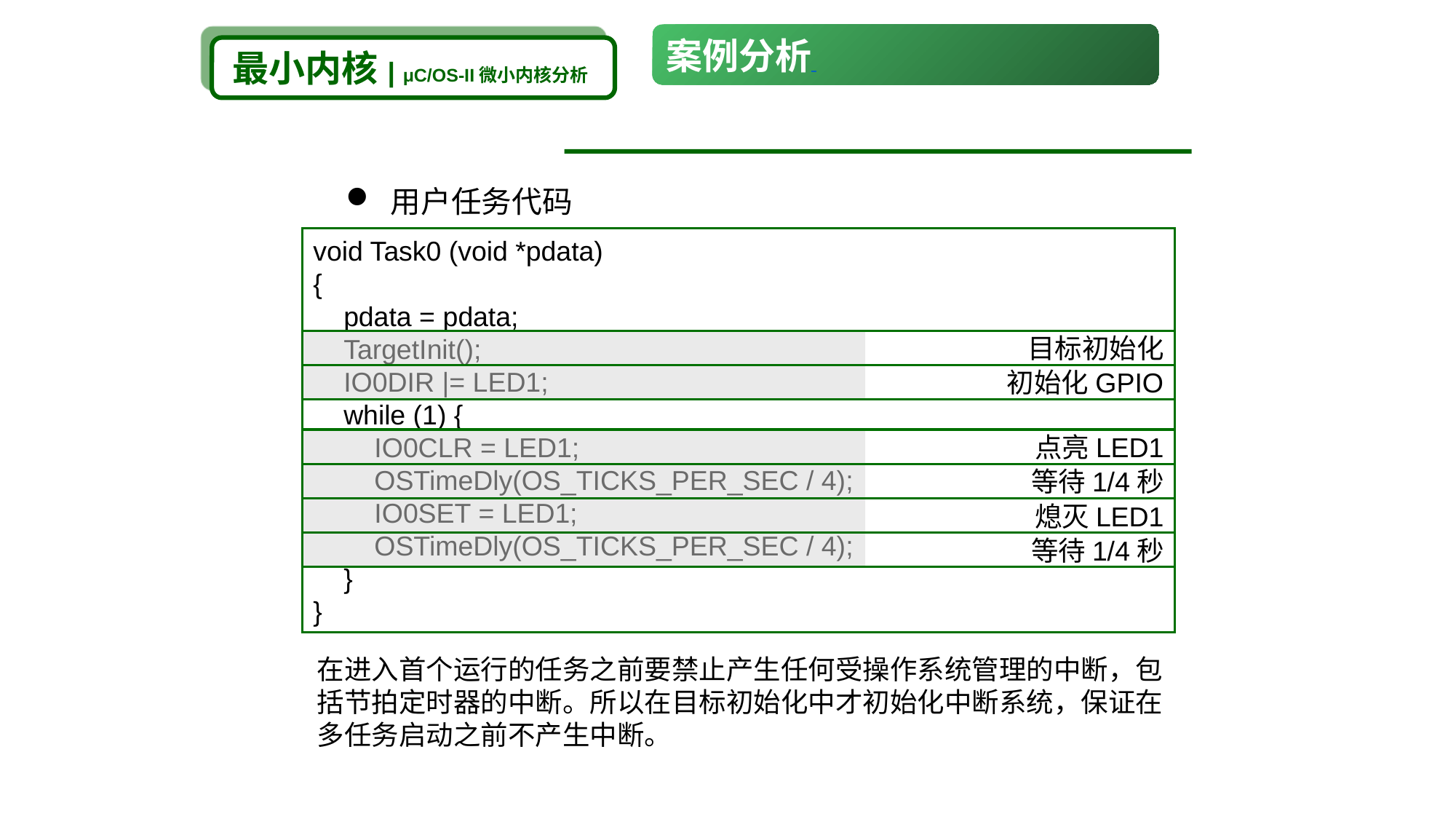

案例分析
最小内核 | μC/OS-II微小内核分析

 用户任务代码
void Task0 (void *pdata)
{
    pdata = pdata;
    TargetInit();
    IO0DIR |= LED1;
    while (1) {
        IO0CLR = LED1;
        OSTimeDly(OS_TICKS_PER_SEC / 4);
        IO0SET = LED1;
        OSTimeDly(OS_TICKS_PER_SEC / 4);
    }
}

目标初始化

初始化GPIO

点亮LED1

等待1/4秒

熄灭LED1

等待1/4秒
在进入首个运行的任务之前要禁止产生任何受操作系统管理的中断，包括节拍定时器的中断。所以在目标初始化中才初始化中断系统，保证在多任务启动之前不产生中断。